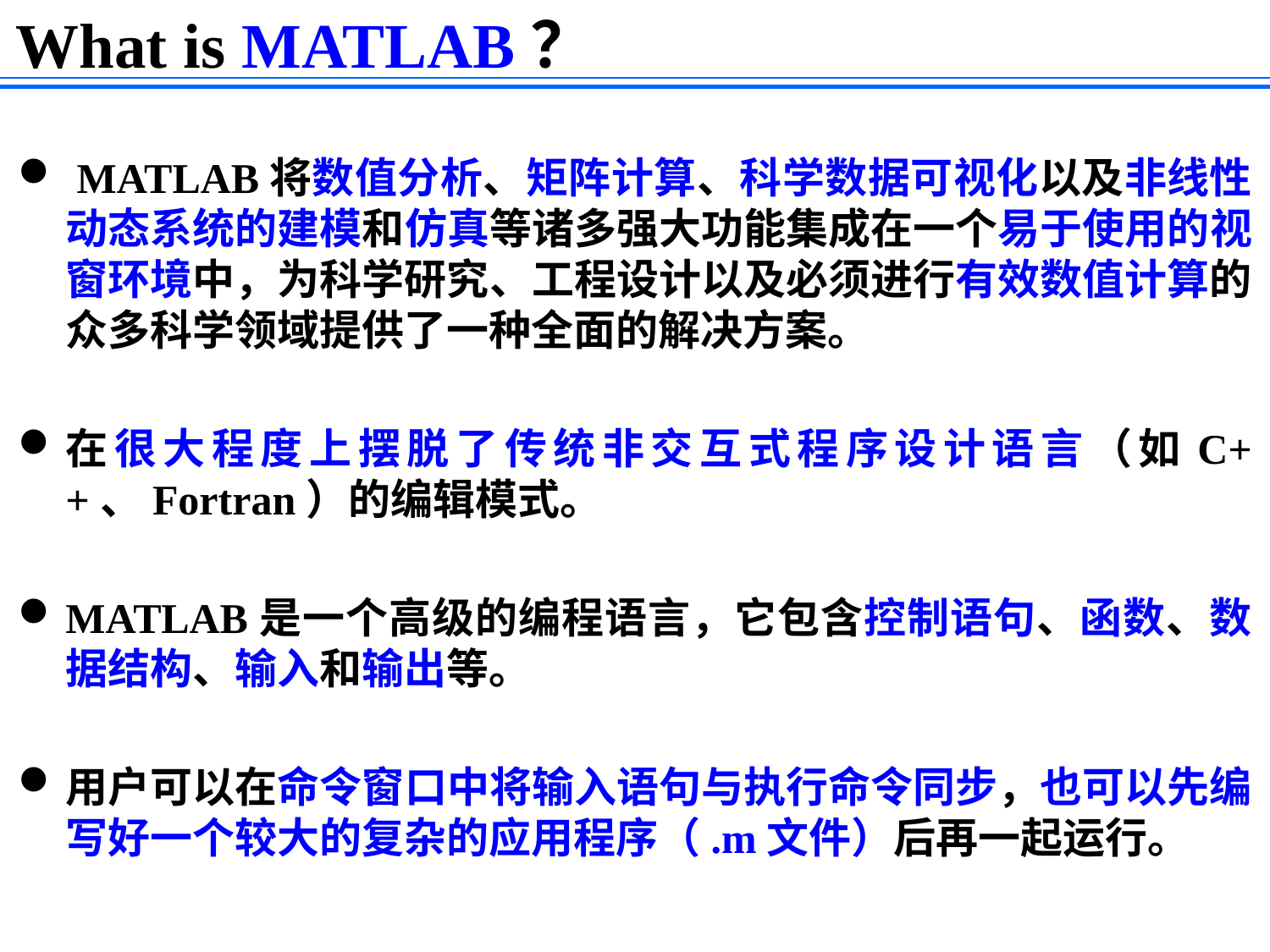

What is MATLAB？

 MATLAB将数值分析、矩阵计算、科学数据可视化以及非线性动态系统的建模和仿真等诸多强大功能集成在一个易于使用的视窗环境中，为科学研究、工程设计以及必须进行有效数值计算的众多科学领域提供了一种全面的解决方案。

在很大程度上摆脱了传统非交互式程序设计语言（如C++、Fortran）的编辑模式。

MATLAB是一个高级的编程语言，它包含控制语句、函数、数据结构、输入和输出等。

用户可以在命令窗口中将输入语句与执行命令同步，也可以先编写好一个较大的复杂的应用程序（.m文件）后再一起运行。